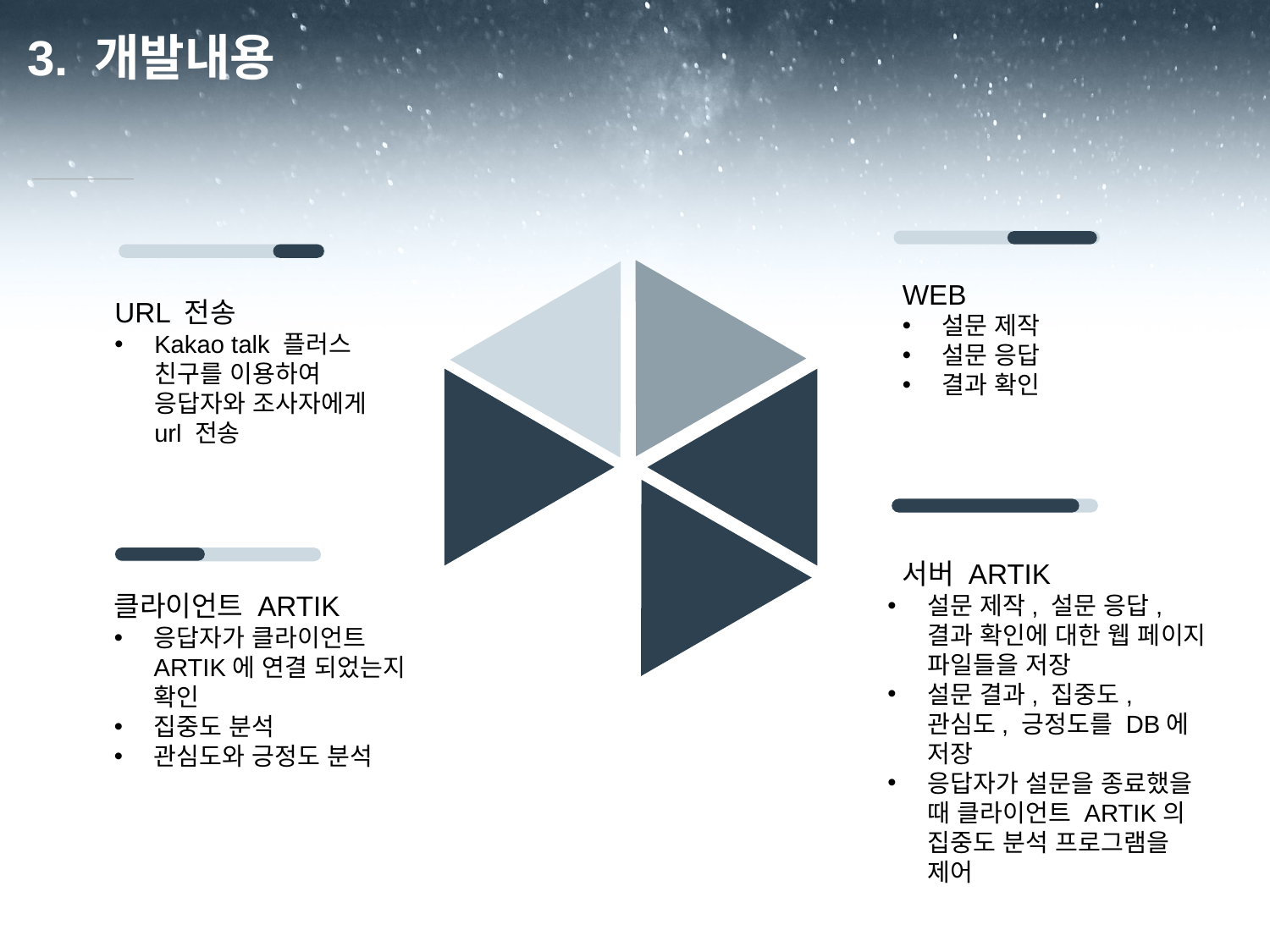

3. 개발내용

WEB
설문 제작
설문 응답
결과 확인

URL 전송
Kakao talk 플러스 친구를 이용하여 응답자와 조사자에게 url 전송

 서버 ARTIK
설문 제작, 설문 응답, 결과 확인에 대한 웹 페이지 파일들을 저장
설문 결과, 집중도, 관심도, 긍정도를 DB에 저장
응답자가 설문을 종료했을 때 클라이언트 ARTIK의 집중도 분석 프로그램을 제어

클라이언트 ARTIK
응답자가 클라이언트 ARTIK에 연결 되었는지 확인
집중도 분석
관심도와 긍정도 분석